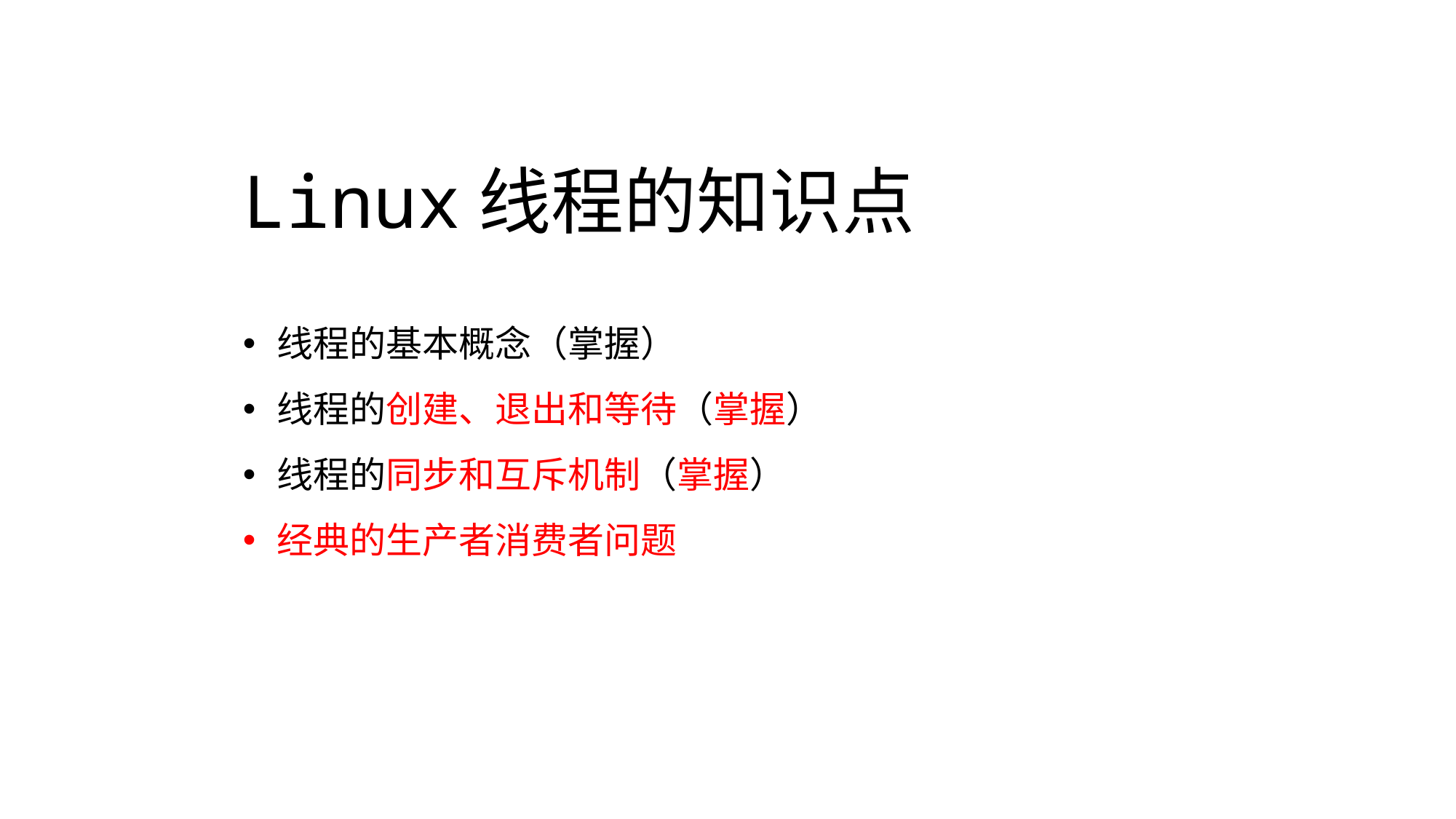

Linux线程的知识点

线程的基本概念（掌握）
线程的创建、退出和等待（掌握）
线程的同步和互斥机制（掌握）
经典的生产者消费者问题